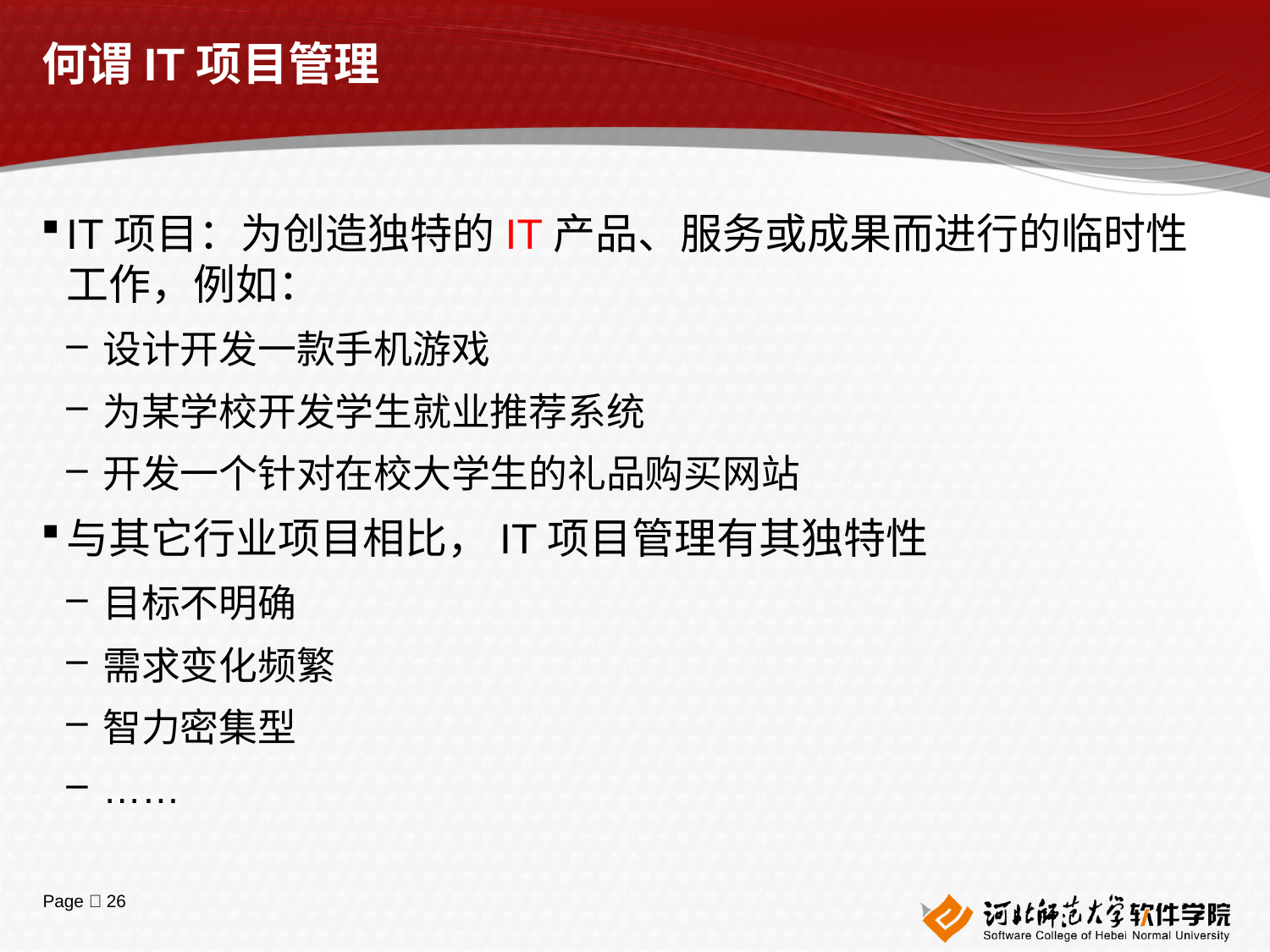

# 何谓IT项目管理
IT项目：为创造独特的IT产品、服务或成果而进行的临时性工作，例如：
设计开发一款手机游戏
为某学校开发学生就业推荐系统
开发一个针对在校大学生的礼品购买网站
与其它行业项目相比，IT项目管理有其独特性
目标不明确
需求变化频繁
智力密集型
……